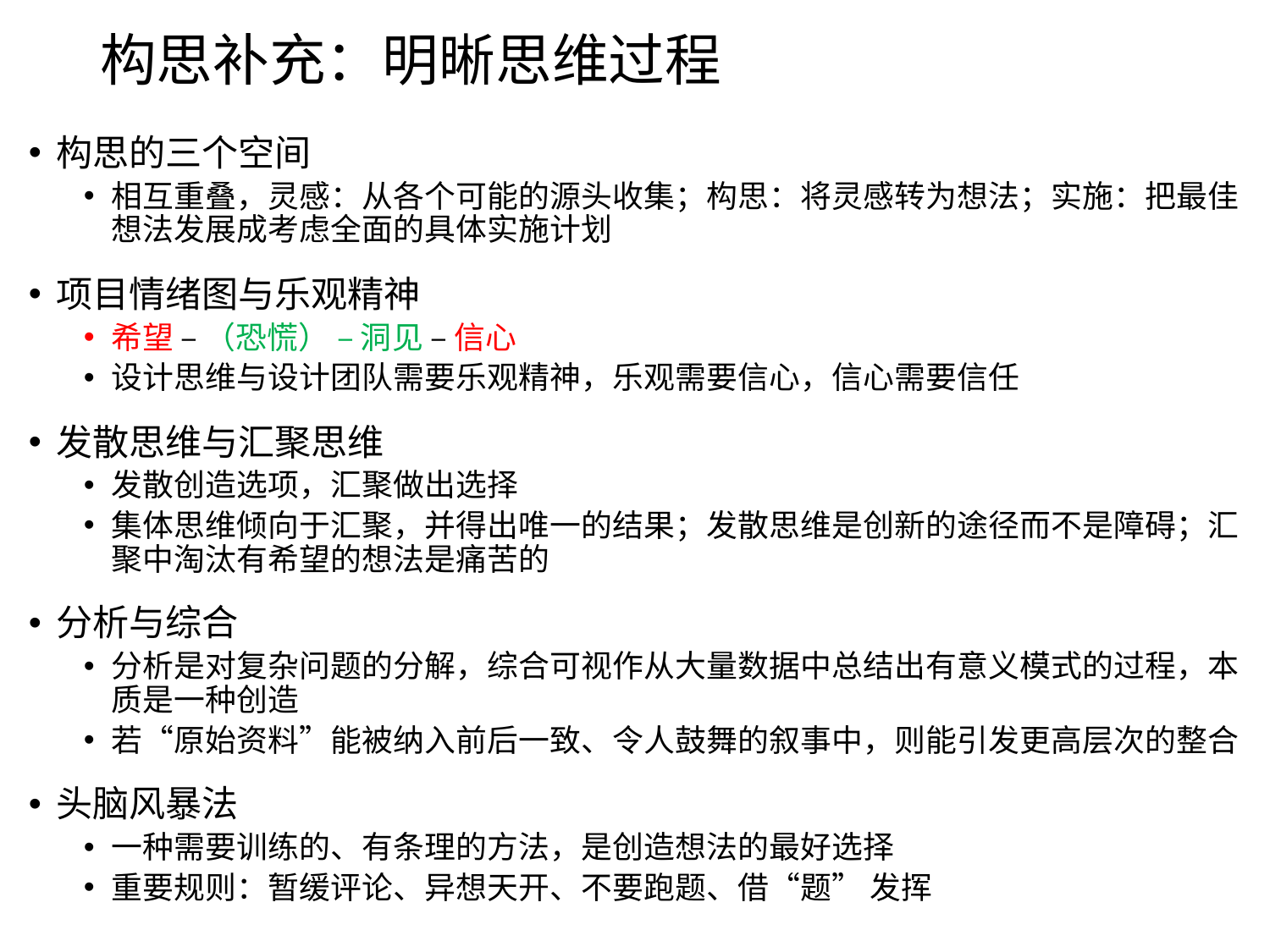

# 构思补充：明晰思维过程
构思的三个空间
相互重叠，灵感：从各个可能的源头收集；构思：将灵感转为想法；实施：把最佳想法发展成考虑全面的具体实施计划

项目情绪图与乐观精神
希望 – （恐慌） – 洞见 – 信心
设计思维与设计团队需要乐观精神，乐观需要信心，信心需要信任

发散思维与汇聚思维
发散创造选项，汇聚做出选择
集体思维倾向于汇聚，并得出唯一的结果；发散思维是创新的途径而不是障碍；汇聚中淘汰有希望的想法是痛苦的

分析与综合
分析是对复杂问题的分解，综合可视作从大量数据中总结出有意义模式的过程，本质是一种创造
若“原始资料”能被纳入前后一致、令人鼓舞的叙事中，则能引发更高层次的整合

头脑风暴法
一种需要训练的、有条理的方法，是创造想法的最好选择
重要规则：暂缓评论、异想天开、不要跑题、借“题” 发挥